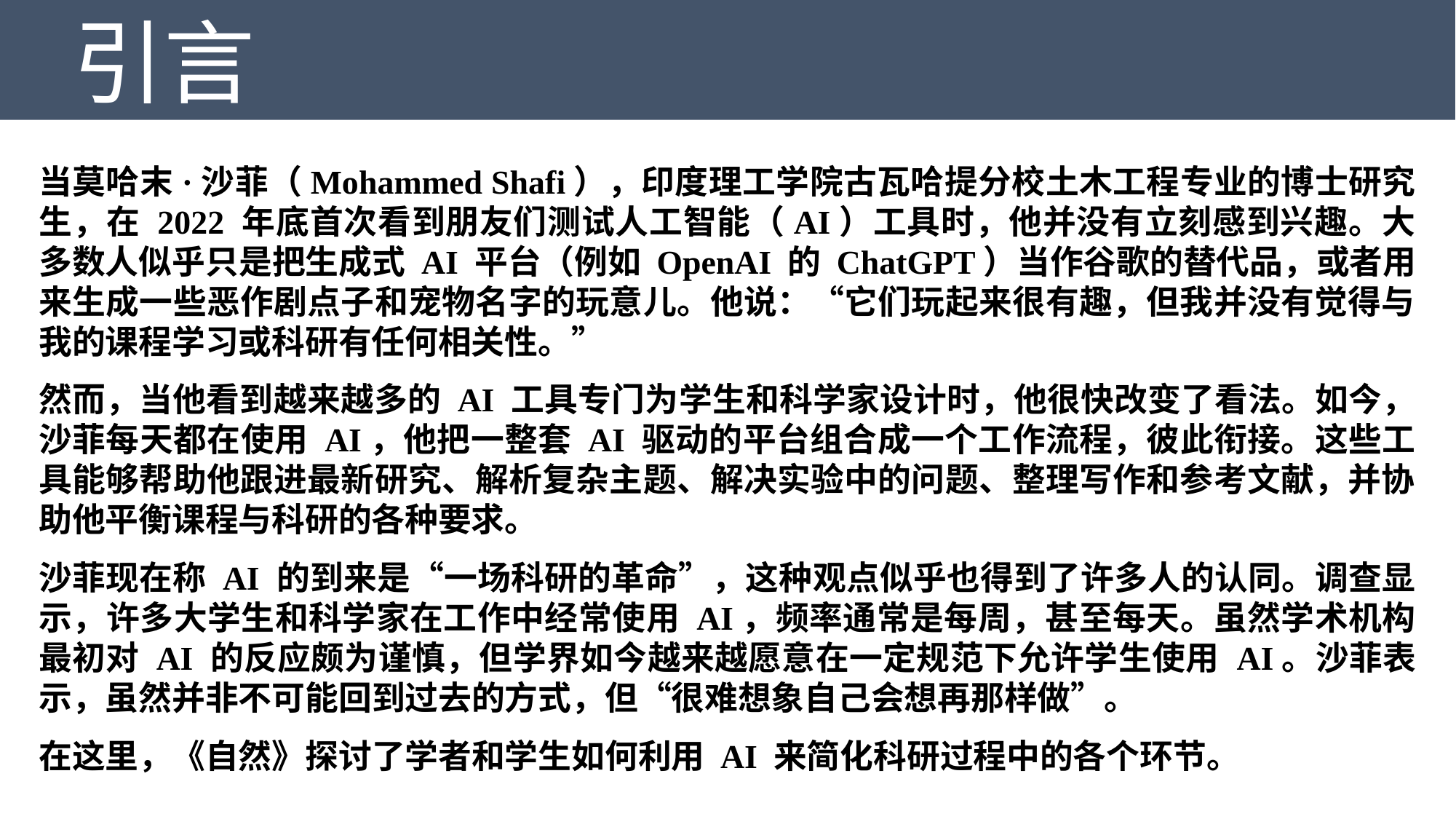

引言
当莫哈末·沙菲（Mohammed Shafi），印度理工学院古瓦哈提分校土木工程专业的博士研究生，在 2022 年底首次看到朋友们测试人工智能（AI）工具时，他并没有立刻感到兴趣。大多数人似乎只是把生成式 AI 平台（例如 OpenAI 的 ChatGPT）当作谷歌的替代品，或者用来生成一些恶作剧点子和宠物名字的玩意儿。他说：“它们玩起来很有趣，但我并没有觉得与我的课程学习或科研有任何相关性。”
然而，当他看到越来越多的 AI 工具专门为学生和科学家设计时，他很快改变了看法。如今，沙菲每天都在使用 AI，他把一整套 AI 驱动的平台组合成一个工作流程，彼此衔接。这些工具能够帮助他跟进最新研究、解析复杂主题、解决实验中的问题、整理写作和参考文献，并协助他平衡课程与科研的各种要求。
沙菲现在称 AI 的到来是“一场科研的革命”，这种观点似乎也得到了许多人的认同。调查显示，许多大学生和科学家在工作中经常使用 AI，频率通常是每周，甚至每天。虽然学术机构最初对 AI 的反应颇为谨慎，但学界如今越来越愿意在一定规范下允许学生使用 AI。沙菲表示，虽然并非不可能回到过去的方式，但“很难想象自己会想再那样做”。
在这里，《自然》探讨了学者和学生如何利用 AI 来简化科研过程中的各个环节。